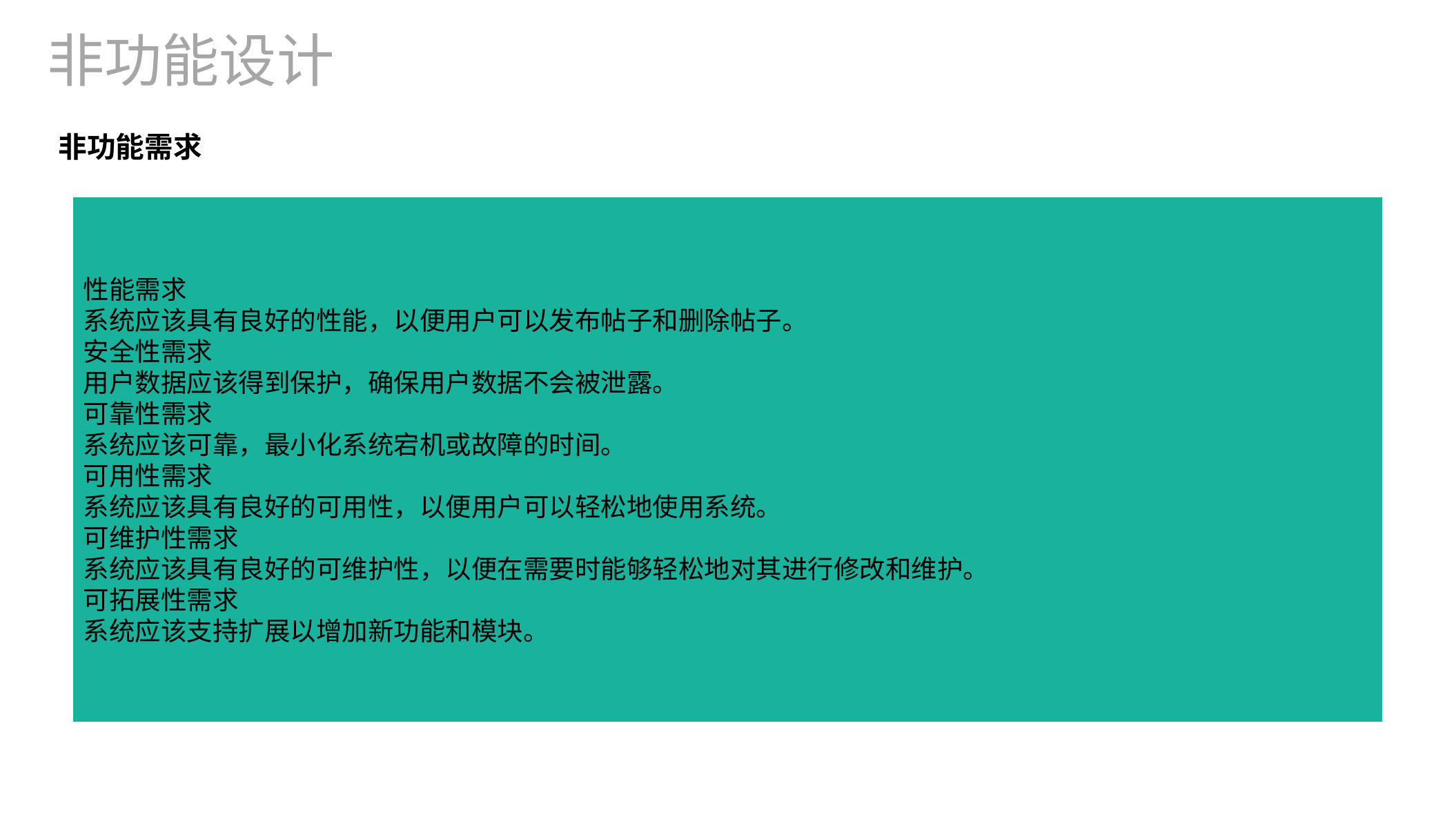

非功能设计
非功能需求
性能需求
系统应该具有良好的性能，以便用户可以发布帖子和删除帖子。
安全性需求
用户数据应该得到保护，确保用户数据不会被泄露。
可靠性需求
系统应该可靠，最小化系统宕机或故障的时间。
可用性需求
系统应该具有良好的可用性，以便用户可以轻松地使用系统。
可维护性需求
系统应该具有良好的可维护性，以便在需要时能够轻松地对其进行修改和维护。
可拓展性需求
系统应该支持扩展以增加新功能和模块。